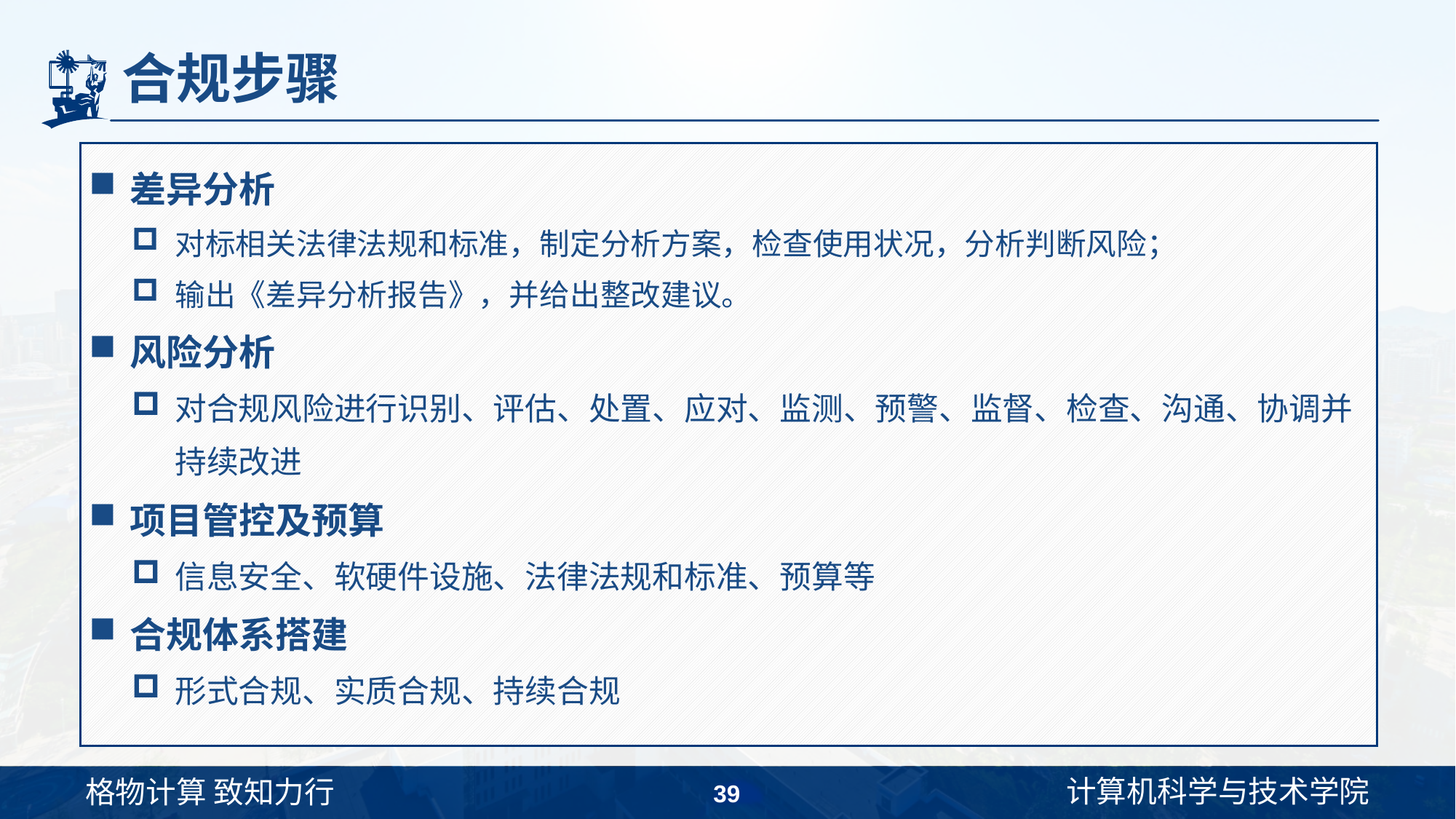

# 合规步骤
差异分析
对标相关法律法规和标准，制定分析方案，检查使用状况，分析判断风险；
输出《差异分析报告》，并给出整改建议。
风险分析
对合规风险进行识别、评估、处置、应对、监测、预警、监督、检查、沟通、协调并持续改进
项目管控及预算
信息安全、软硬件设施、法律法规和标准、预算等
合规体系搭建
形式合规、实质合规、持续合规
39